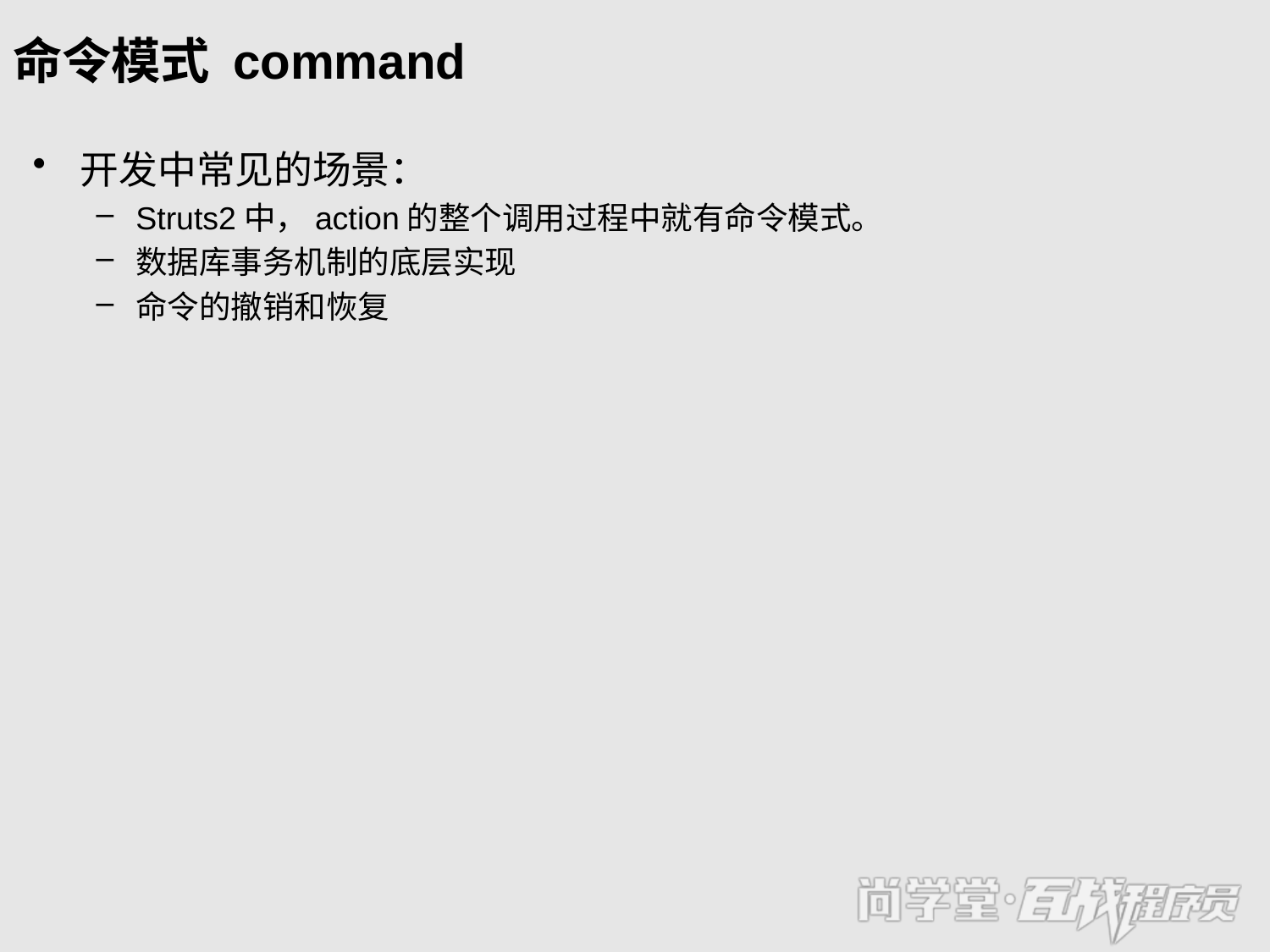

# 命令模式 command
开发中常见的场景：
Struts2中，action的整个调用过程中就有命令模式。
数据库事务机制的底层实现
命令的撤销和恢复